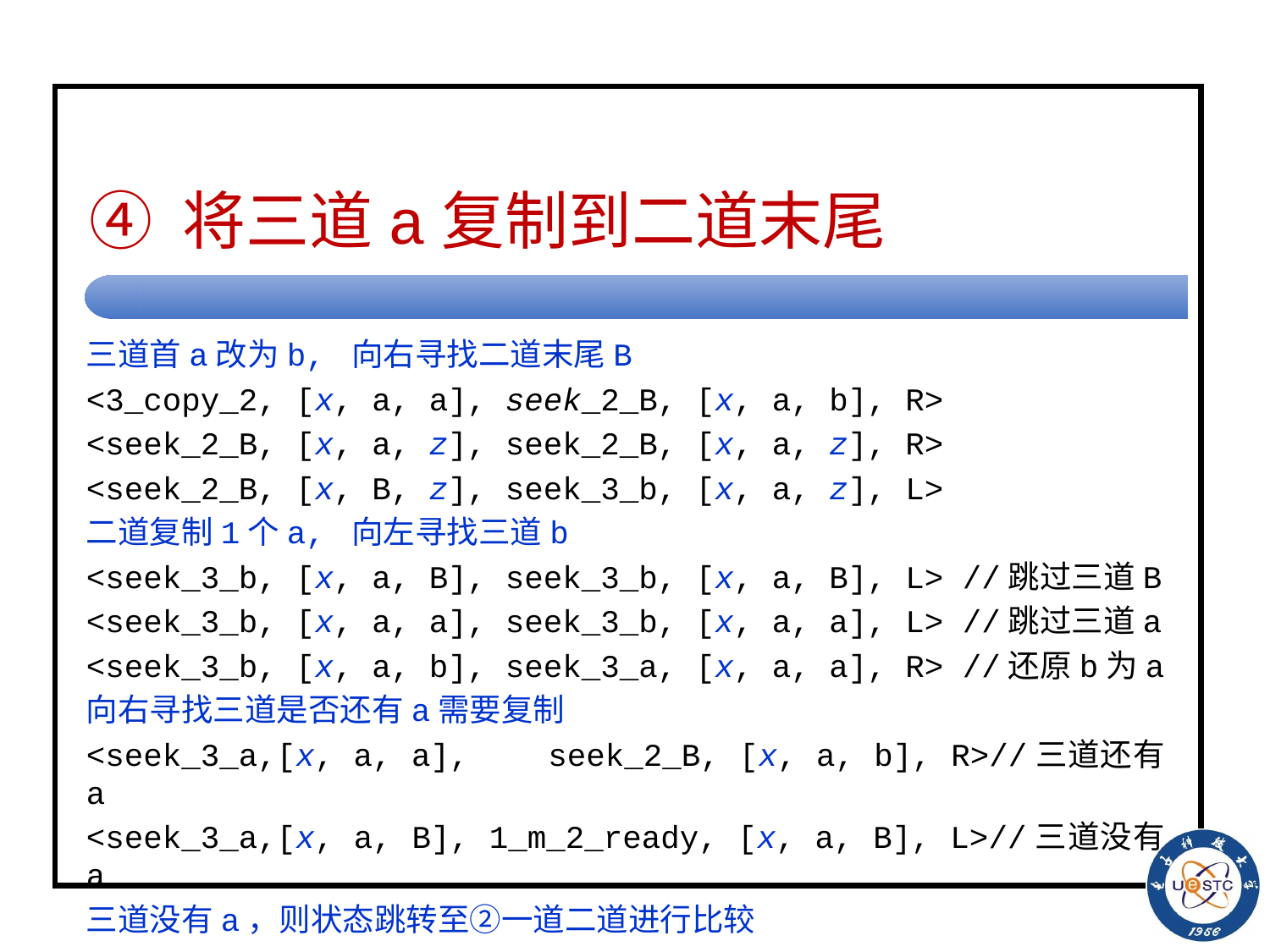

# ④ 将三道a复制到二道末尾
三道首a改为b, 向右寻找二道末尾B
<3_copy_2, [x, a, a], seek_2_B, [x, a, b], R>
<seek_2_B, [x, a, z], seek_2_B, [x, a, z], R>
<seek_2_B, [x, B, z], seek_3_b, [x, a, z], L>
二道复制1个a, 向左寻找三道b
<seek_3_b, [x, a, B], seek_3_b, [x, a, B], L> //跳过三道B
<seek_3_b, [x, a, a], seek_3_b, [x, a, a], L> //跳过三道a
<seek_3_b, [x, a, b], seek_3_a, [x, a, a], R> //还原b为a
向右寻找三道是否还有a需要复制
<seek_3_a,[x, a, a],    seek_2_B, [x, a, b], R>//三道还有a
<seek_3_a,[x, a, B], 1_m_2_ready, [x, a, B], L>//三道没有a
三道没有a，则状态跳转至②一道二道进行比较